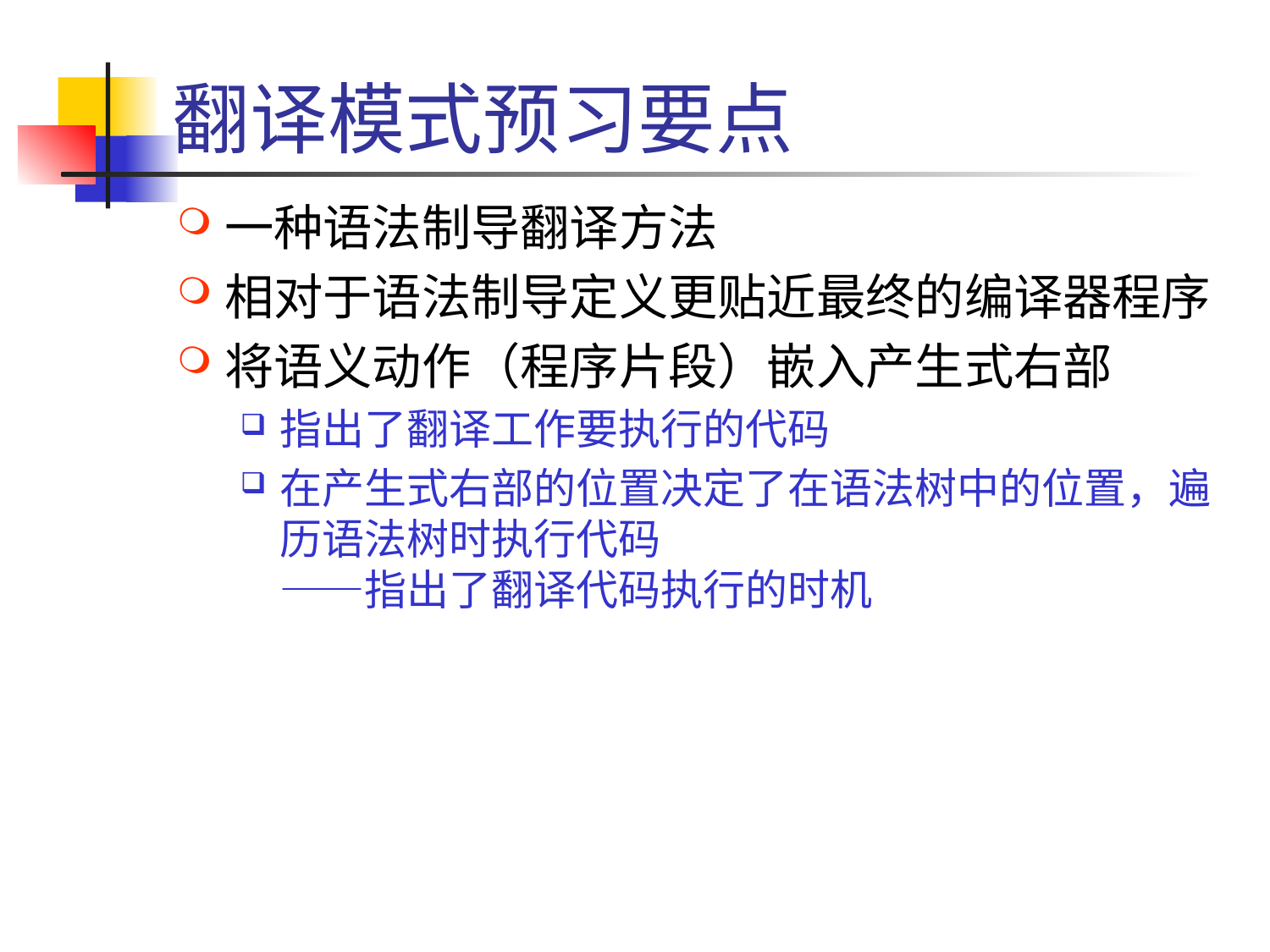

# 翻译模式预习要点
一种语法制导翻译方法
相对于语法制导定义更贴近最终的编译器程序
将语义动作（程序片段）嵌入产生式右部
指出了翻译工作要执行的代码
在产生式右部的位置决定了在语法树中的位置，遍历语法树时执行代码
——指出了翻译代码执行的时机